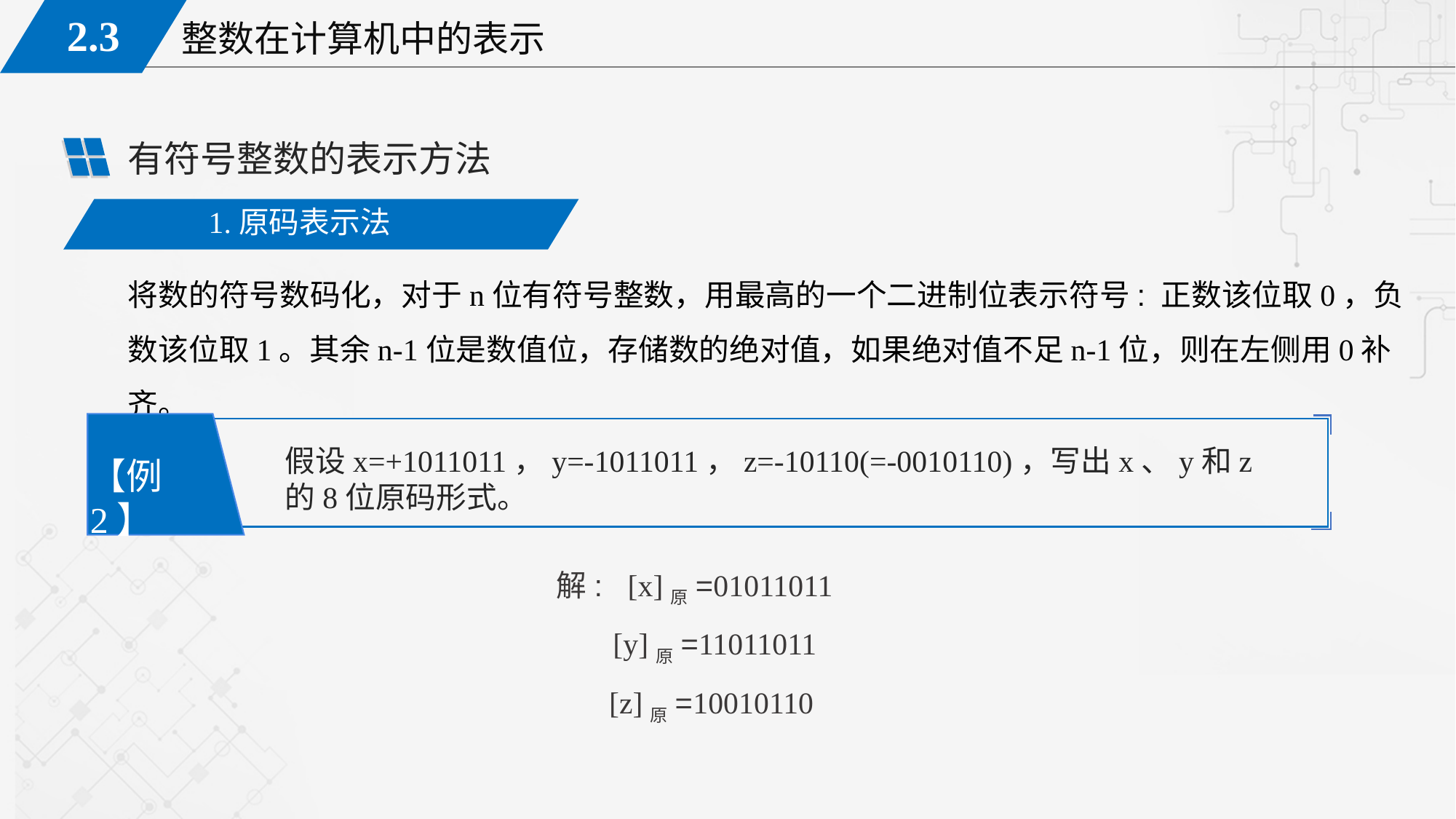

有符号整数的表示方法

1.原码表示法

将数的符号数码化，对于n位有符号整数，用最高的一个二进制位表示符号: 正数该位取0，负数该位取1。其余n-1位是数值位，存储数的绝对值，如果绝对值不足n-1位，则在左侧用0补齐。

假设x=+1011011，y=-1011011，z=-10110(=-0010110)，写出x、y和z的8位原码形式。

【例2】
解:   [x]原=01011011
     [y]原=11011011
    [z]原=10010110